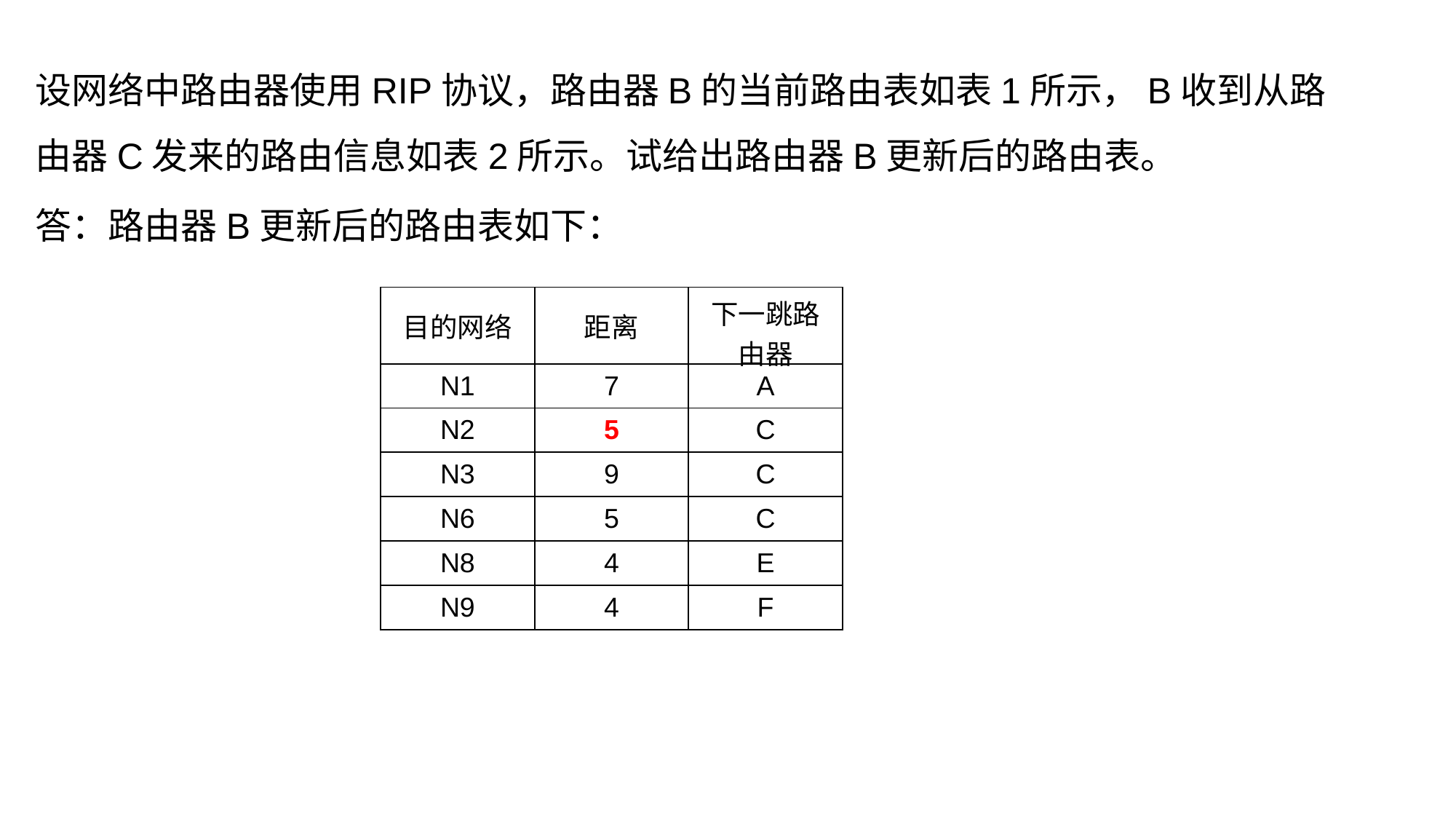

设网络中路由器使用RIP协议，路由器B的当前路由表如表1所示，B收到从路由器C发来的路由信息如表2所示。试给出路由器B更新后的路由表。
答：路由器B更新后的路由表如下：
| 目的网络 | 距离 | 下一跳路由器 |
| --- | --- | --- |
| N1 | 7 | A |
| N2 | 5 | C |
| N3 | 9 | C |
| N6 | 5 | C |
| N8 | 4 | E |
| N9 | 4 | F |